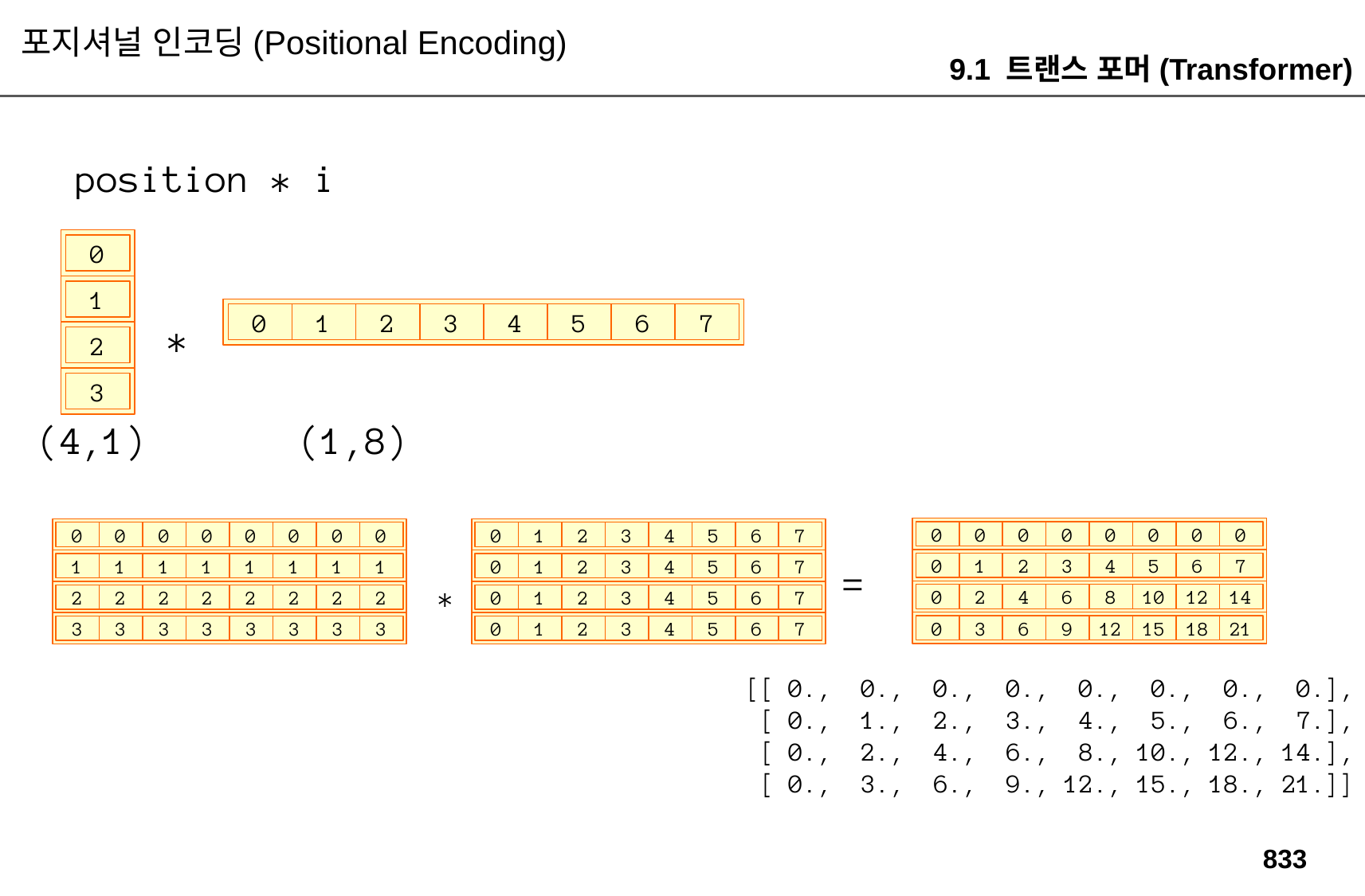

포지셔널 인코딩(Positional Encoding)
9.1 트랜스 포머(Transformer)
position * i

0

1

0
1
2
3
4
5
6
7
*

2

3
(4,1)
(1,8)

0
0
0
0
0
0
0
0
0
1
2
3
4
5
6
7
0
0
0
0
0
0
0
0
=

0
1
2
3
4
5
6
7
0
1
2
3
4
5
6
7
1
1
1
1
1
1
1
1
*

14
10
12
8
4
6
2
0
7
5
6
4
2
2
2
3
2
1
2
2
0
2
2
2

21
15
18
12
6
9
3
0
7
5
6
4
3
3
2
3
3
3
1
0
3
3
3
3
      [[ 0.,  0.,  0.,  0.,  0.,  0.,  0.,  0.],
       [ 0.,  1.,  2.,  3.,  4.,  5.,  6.,  7.],
       [ 0.,  2.,  4.,  6.,  8., 10., 12., 14.],
       [ 0.,  3.,  6.,  9., 12., 15., 18., 21.]]